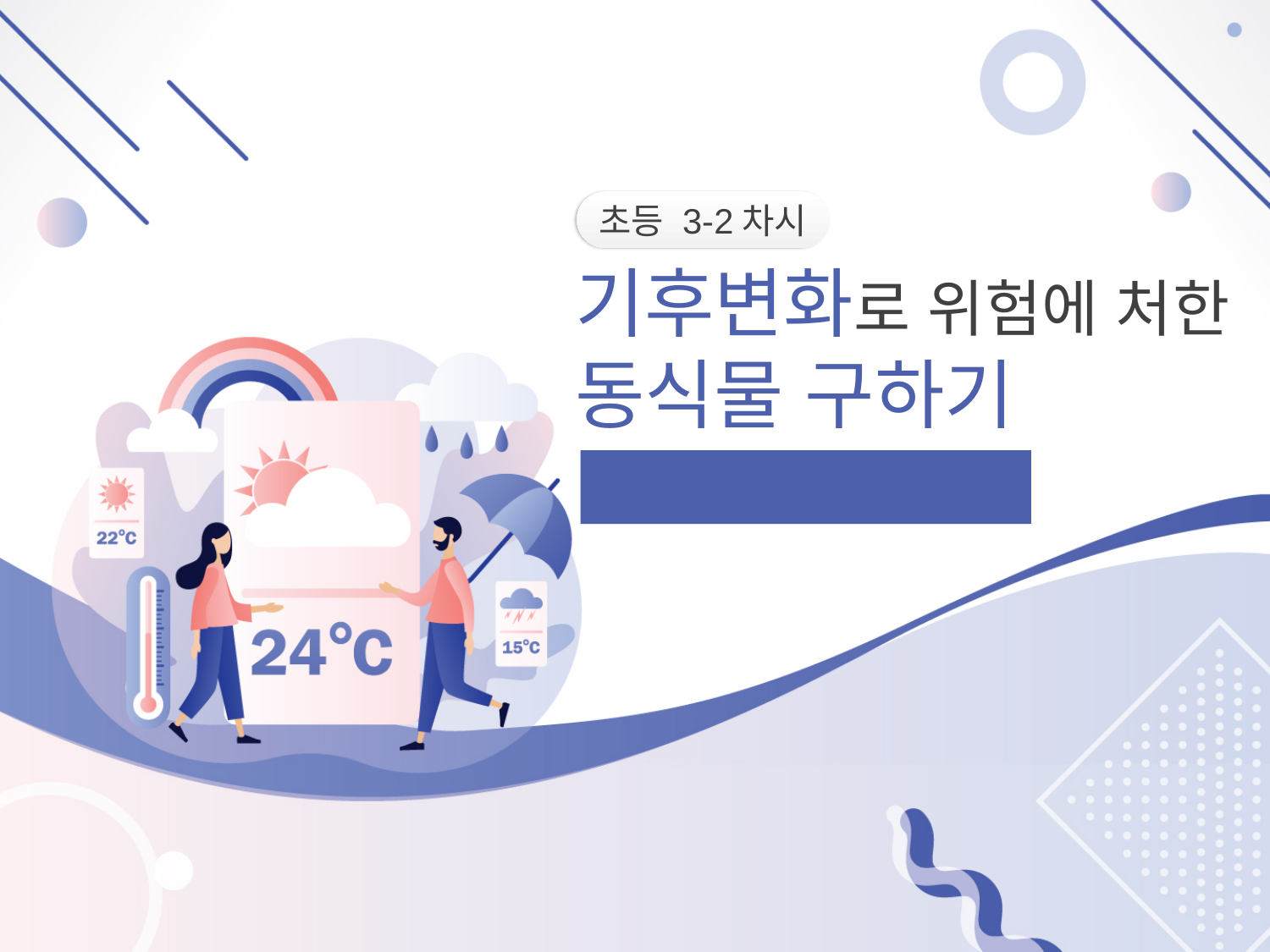

초등 3-2차시
기후변화로 위험에 처한
동식물 구하기
기후변화로 인해 고통 받는 생물들을 위해서 무엇을 해야 하는지 찾아보고 발표하기